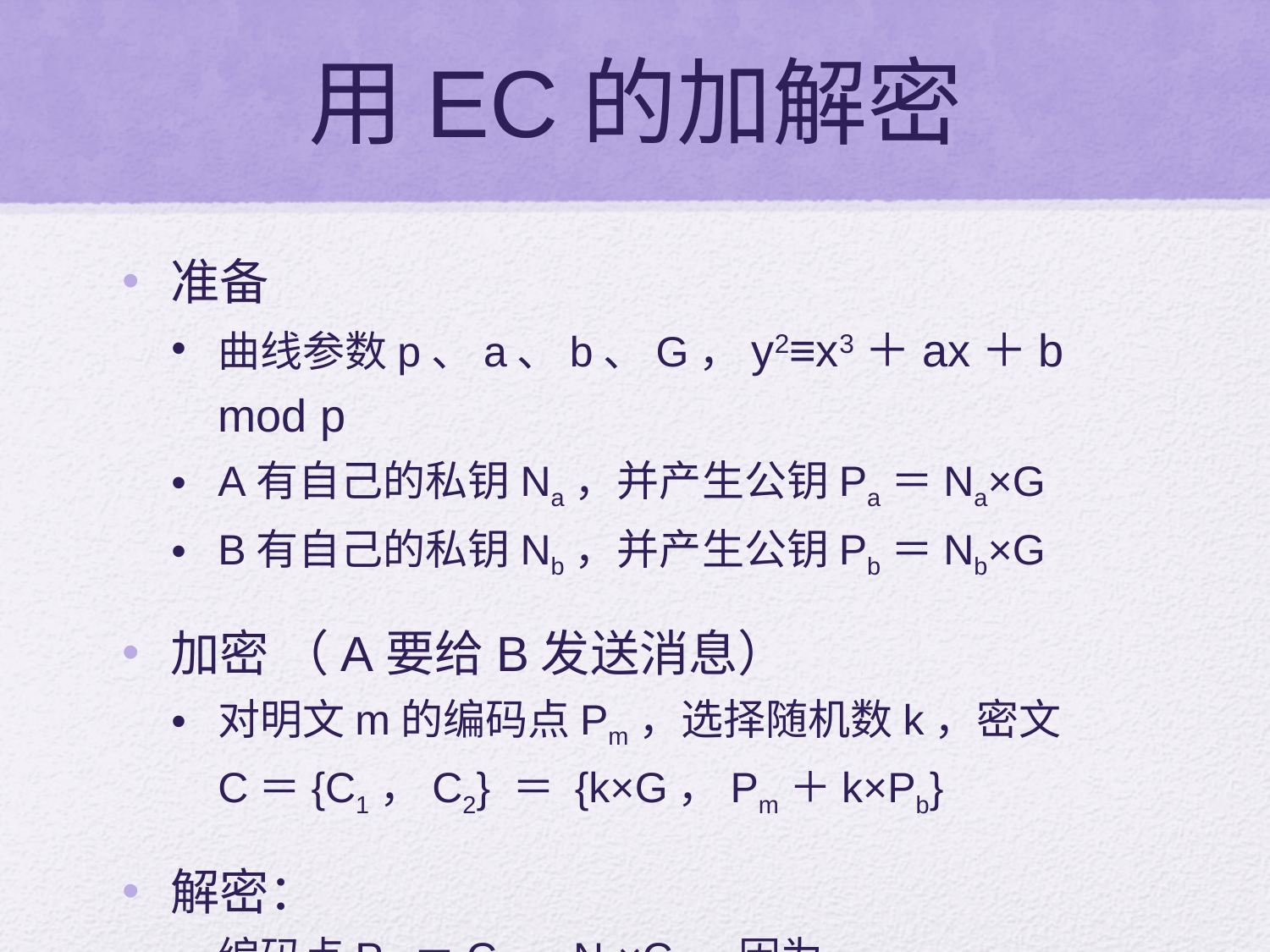

# 用EC的加解密
准备
曲线参数p、a、b、G，y2≡x3＋ax＋b mod p
A有自己的私钥Na，并产生公钥Pa＝Na×G
B有自己的私钥Nb，并产生公钥Pb＝Nb×G
加密 （A要给B发送消息）
对明文m的编码点Pm，选择随机数k，密文
	C＝{C1，C2} ＝ {k×G，Pm＋k×Pb}
解密：
编码点Pm＝C2－Nb×C1，因为
		         ＝(Pm＋k×Pb)－Nb×k×G
		         ＝Pm＋k×Nb×G－Nb×k×G ＝ Pm